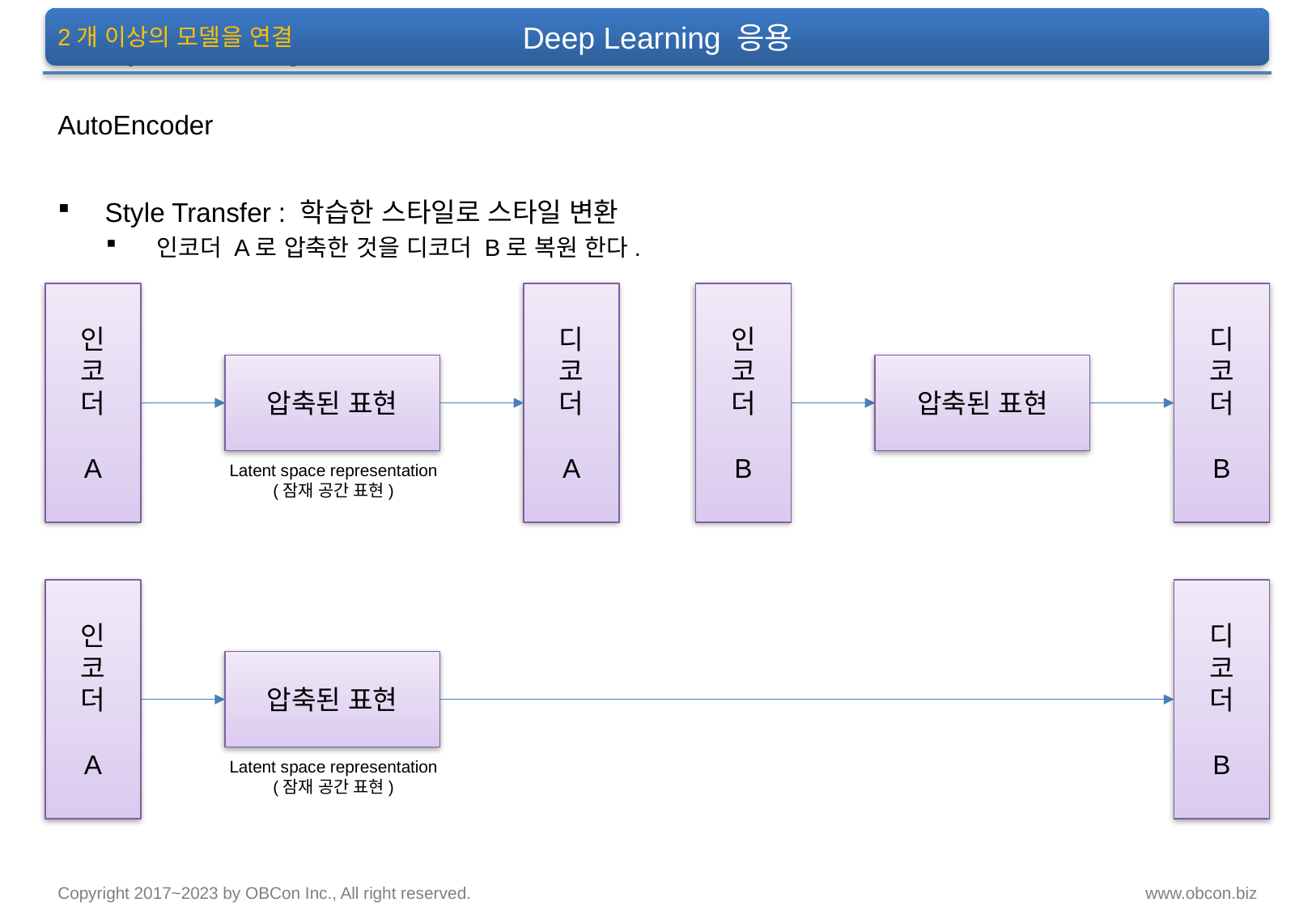

Deep Learning 응용
# Deep Learning 응용
2개 이상의 모델을 연결
AutoEncoder
Style Transfer : 학습한 스타일로 스타일 변환
인코더 A로 압축한 것을 디코더 B로 복원 한다.

인
코
더

A
디
코
더

A
인
코
더

B
디
코
더

B
압축된 표현
압축된 표현
Latent space representation
(잠재 공간 표현)
인
코
더

A
디
코
더

B
압축된 표현
Latent space representation
(잠재 공간 표현)